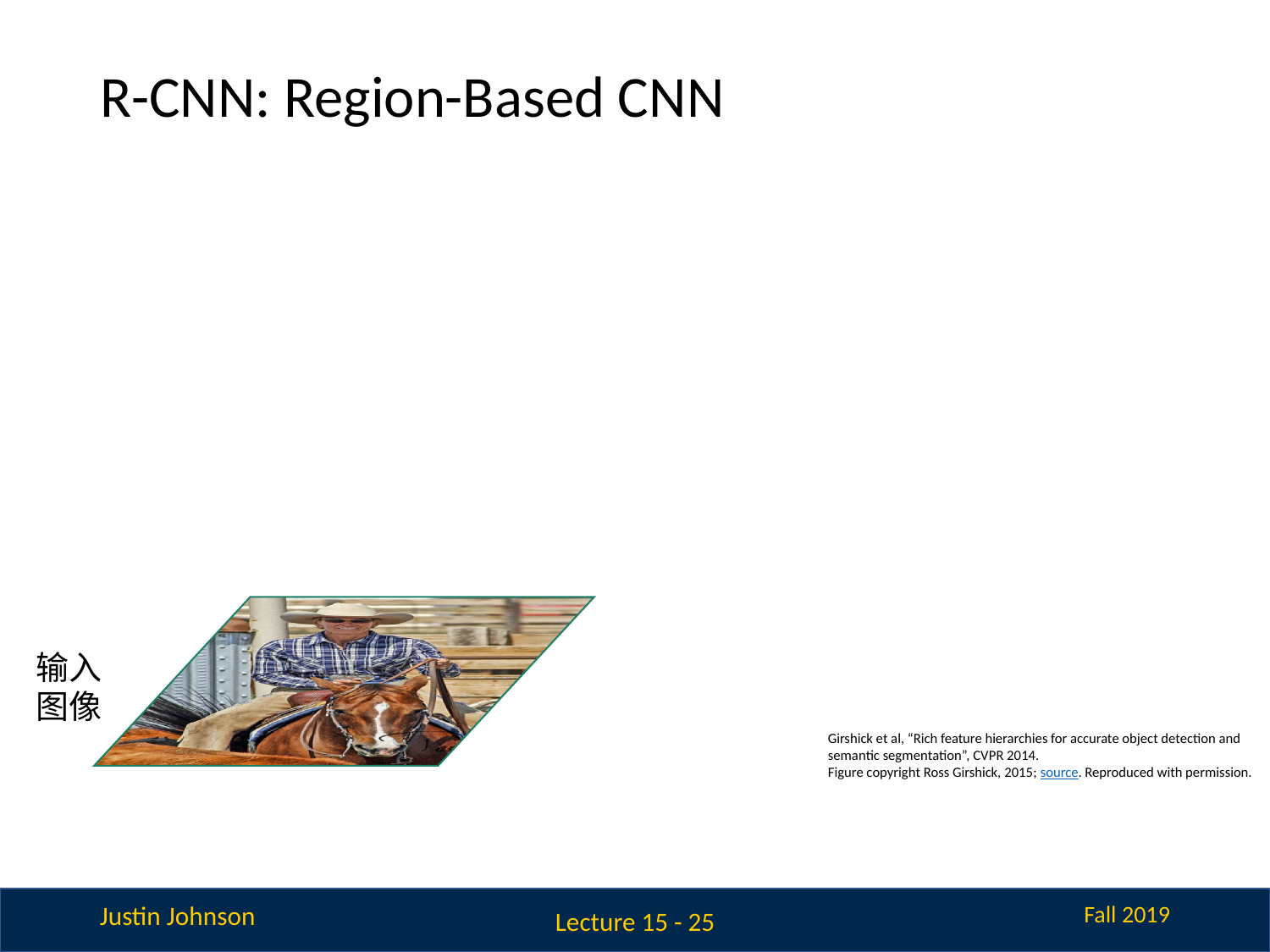

# R-CNN: Region-Based CNN

输入图像
Girshick et al, “Rich feature hierarchies for accurate object detection and semantic segmentation”, CVPR 2014.
Figure copyright Ross Girshick, 2015; source. Reproduced with permission.
Lecture 15 - 25